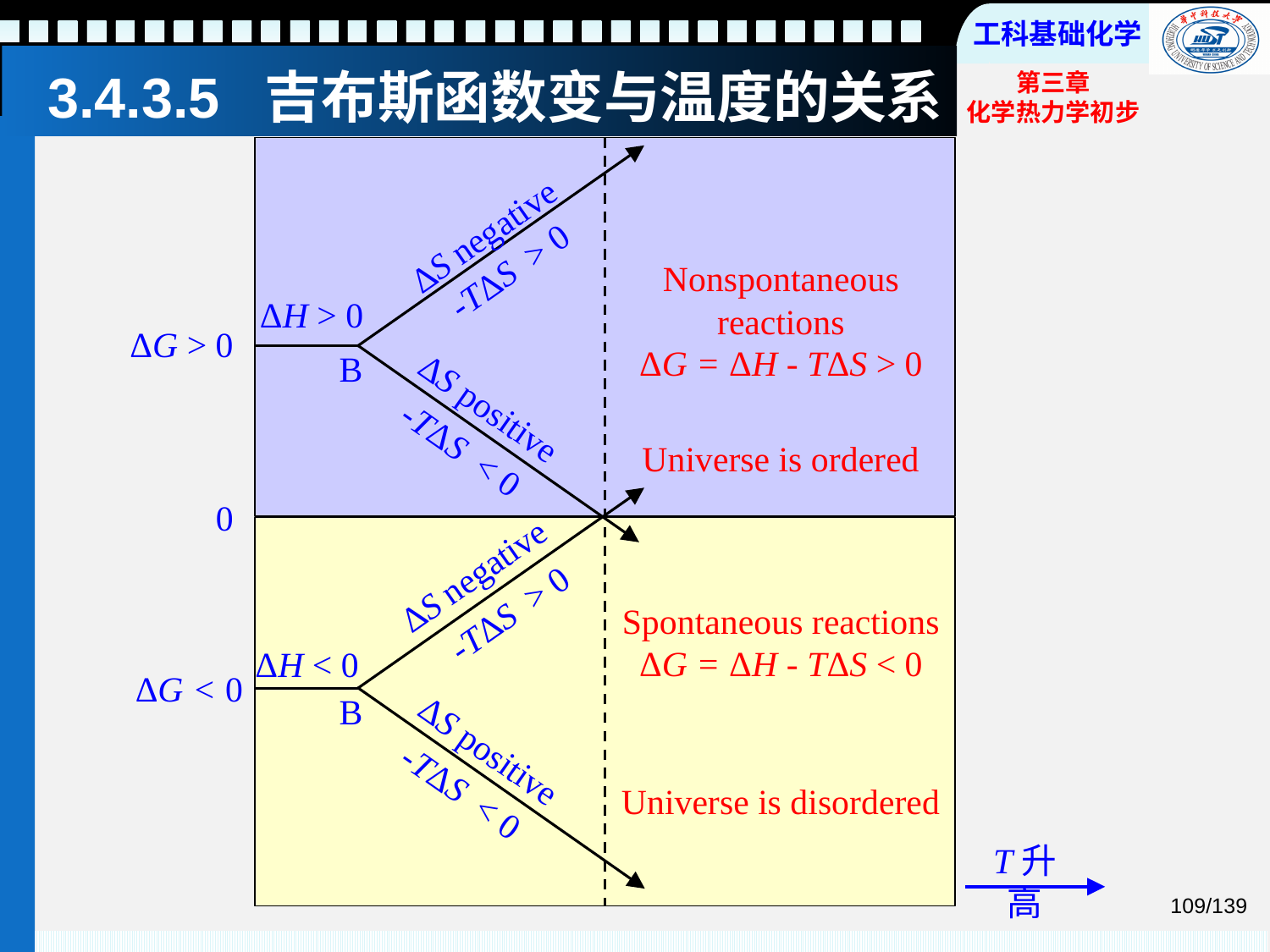

# 3.4.3.5  吉布斯函数变与温度的关系

ΔS negative
-TΔS  > 0
Nonspontaneous reactions
ΔG = ΔH - TΔS > 0
B
ΔS positive
-TΔS  < 0
Universe is ordered
ΔH > 0
ΔG > 0
ΔS negative
-TΔS  > 0
Spontaneous reactions
ΔG = ΔH - TΔS < 0
B
ΔS positive
-TΔS  < 0
Universe is disordered
0

ΔH < 0
ΔG < 0
T升高